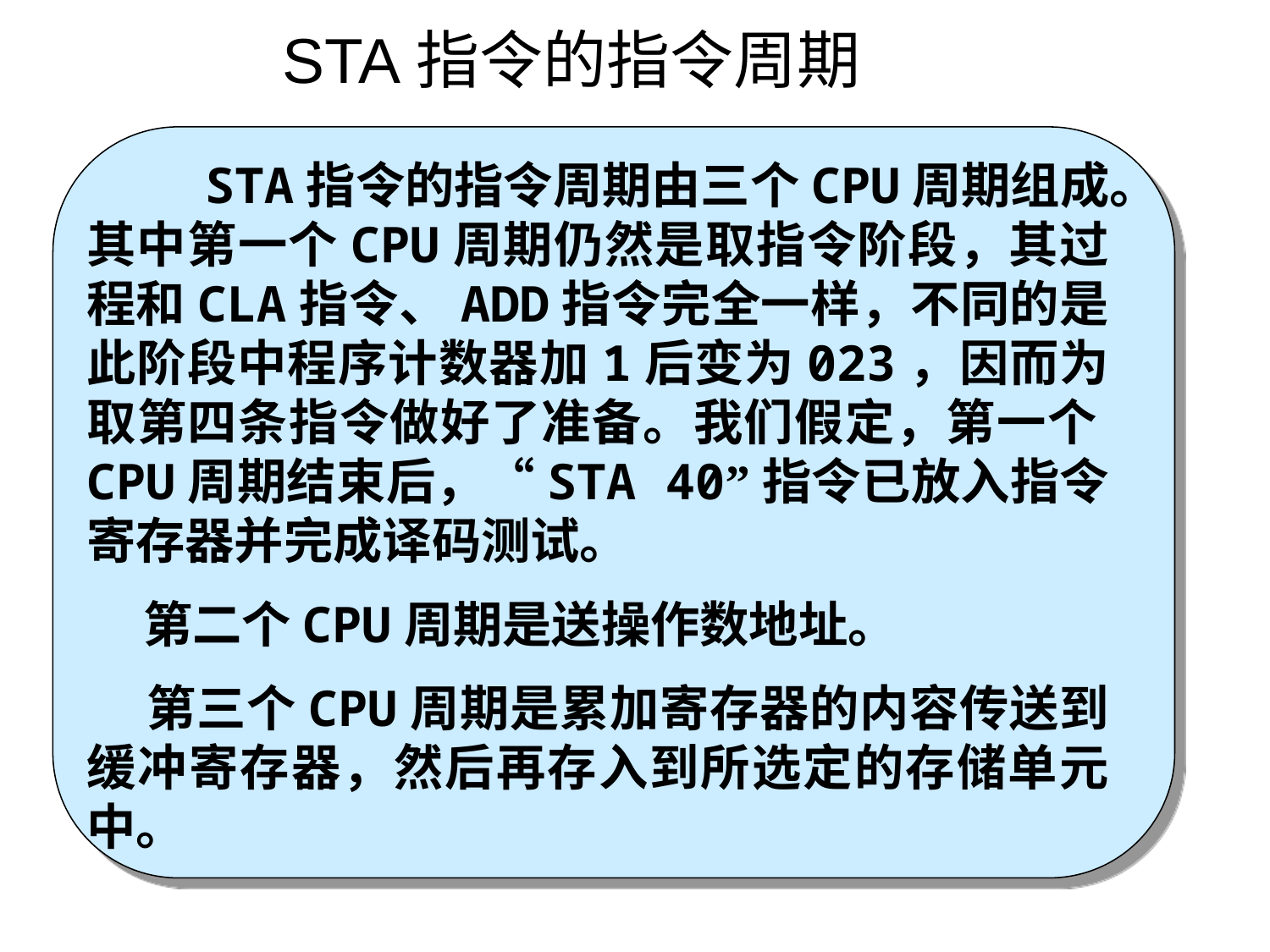

# STA指令的指令周期

    STA指令的指令周期由三个CPU周期组成。其中第一个CPU周期仍然是取指令阶段，其过程和CLA指令、ADD指令完全一样，不同的是此阶段中程序计数器加1后变为023，因而为取第四条指令做好了准备。我们假定，第一个CPU周期结束后，“STA 40”指令已放入指令寄存器并完成译码测试。
    第二个CPU周期是送操作数地址。
    第三个CPU周期是累加寄存器的内容传送到缓冲寄存器，然后再存入到所选定的存储单元中。